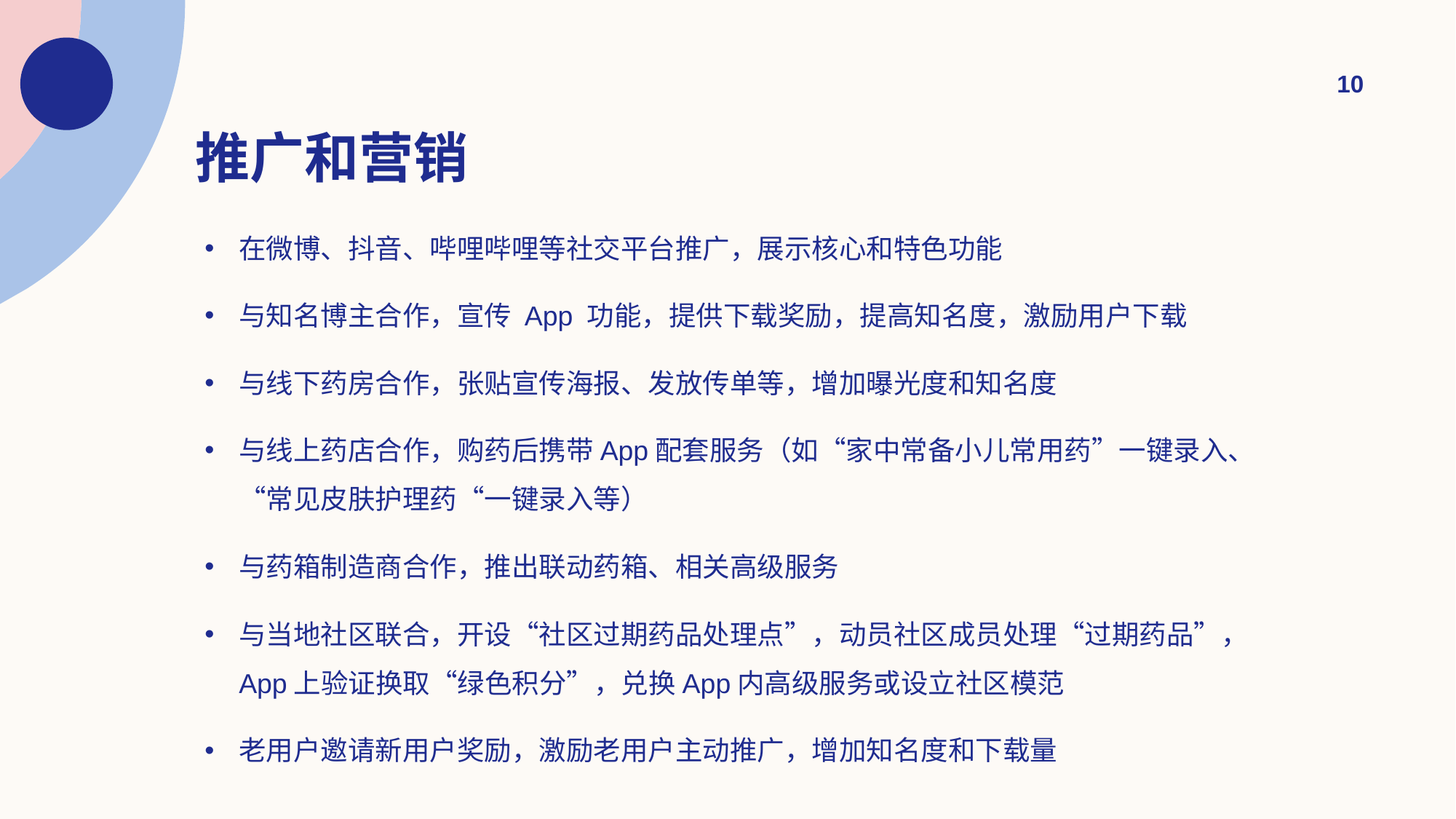

10
# 推广和营销
在微博、抖音、哔哩哔哩等社交平台推广，展示核心和特色功能
与知名博主合作，宣传 App 功能，提供下载奖励，提高知名度，激励用户下载
与线下药房合作，张贴宣传海报、发放传单等，增加曝光度和知名度
与线上药店合作，购药后携带App配套服务（如“家中常备小儿常用药”一键录入、“常见皮肤护理药“一键录入等）
与药箱制造商合作，推出联动药箱、相关高级服务
与当地社区联合，开设“社区过期药品处理点”，动员社区成员处理“过期药品”，App上验证换取“绿色积分”，兑换App内高级服务或设立社区模范
老用户邀请新用户奖励，激励老用户主动推广，增加知名度和下载量